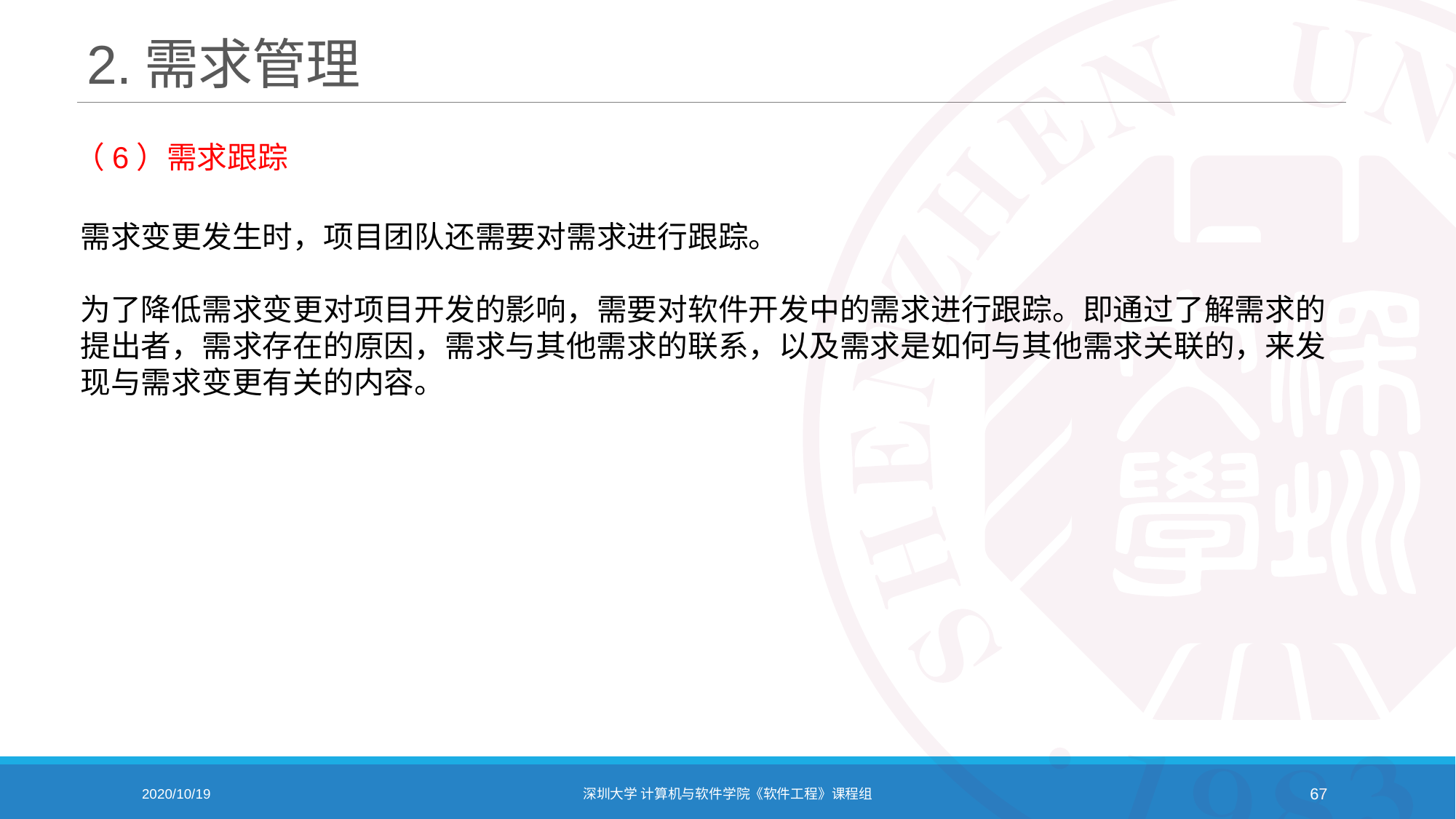

# 2.需求管理
（6）需求跟踪
需求变更发生时，项目团队还需要对需求进行跟踪。

为了降低需求变更对项目开发的影响，需要对软件开发中的需求进行跟踪。即通过了解需求的提出者，需求存在的原因，需求与其他需求的联系，以及需求是如何与其他需求关联的，来发现与需求变更有关的内容。
2020/10/19
深圳大学 计算机与软件学院《软件工程》课程组
67